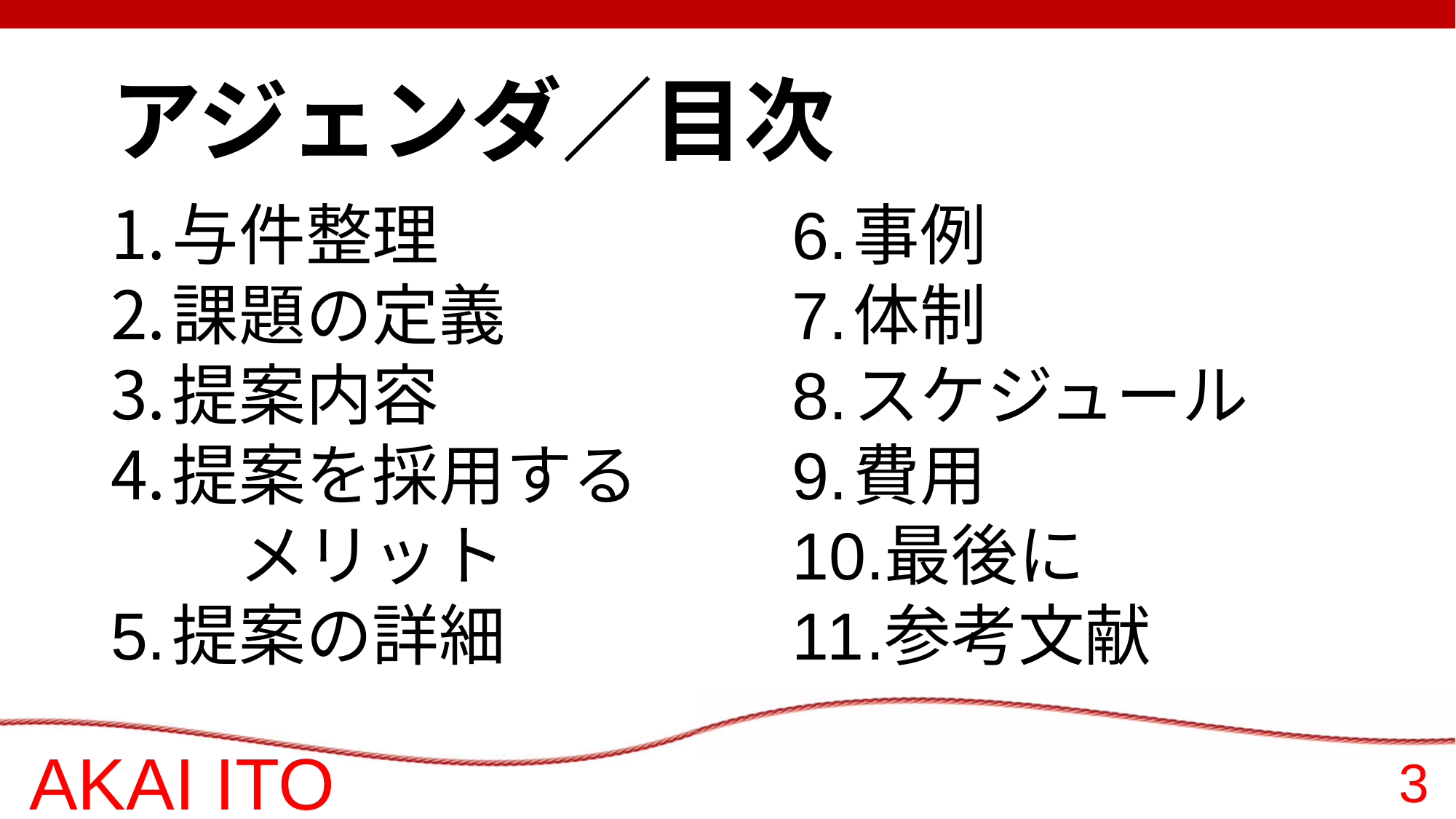

# アジェンダ／目次
与件整理
課題の定義
提案内容
提案を採用する　メリット
提案の詳細
事例
体制
スケジュール
費用
最後に
参考文献
AKAI ITO
3